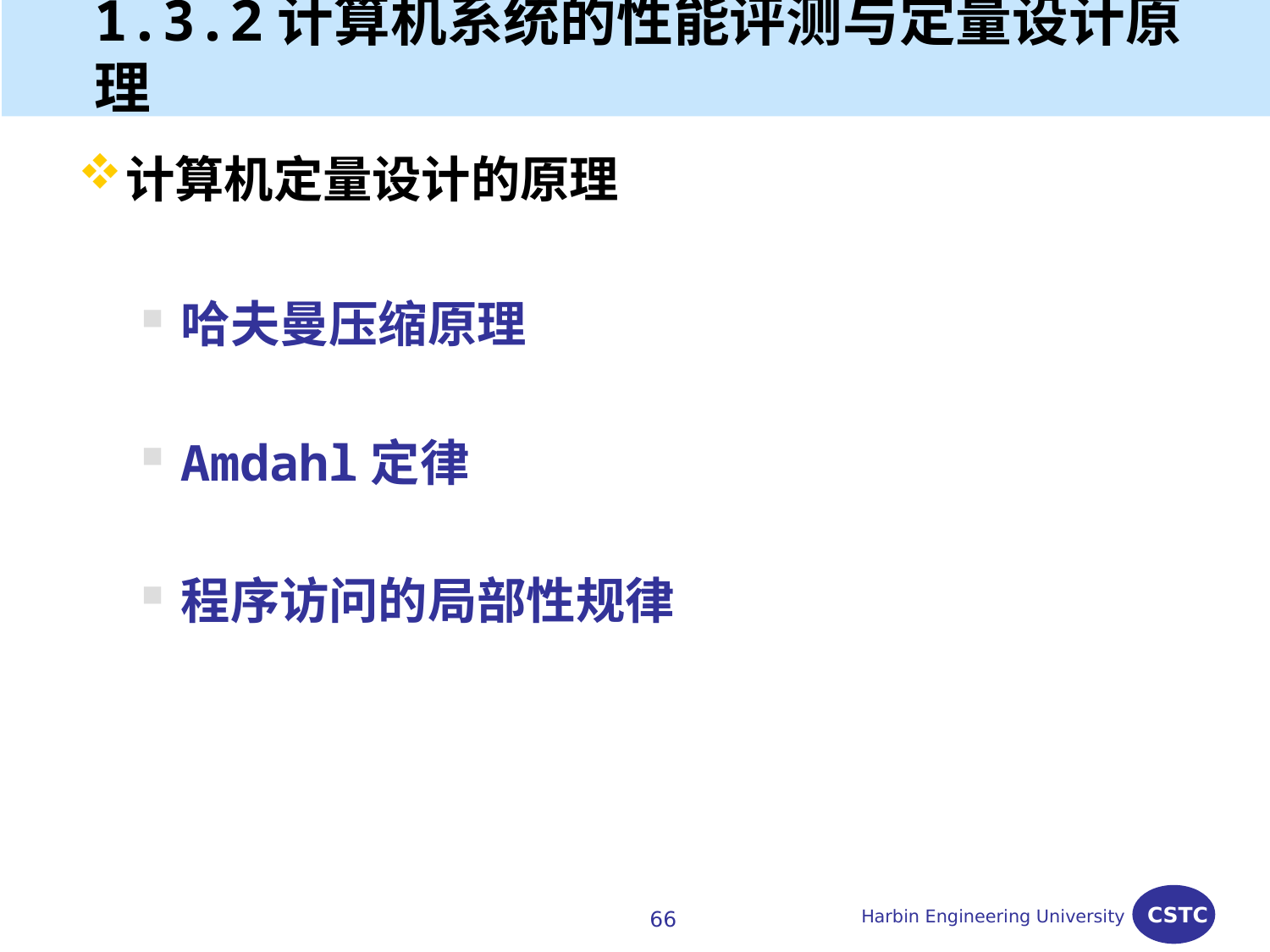

# 1.3.2计算机系统的性能评测与定量设计原理
计算机定量设计的原理

哈夫曼压缩原理

Amdahl定律

程序访问的局部性规律
66
Harbin Engineering University